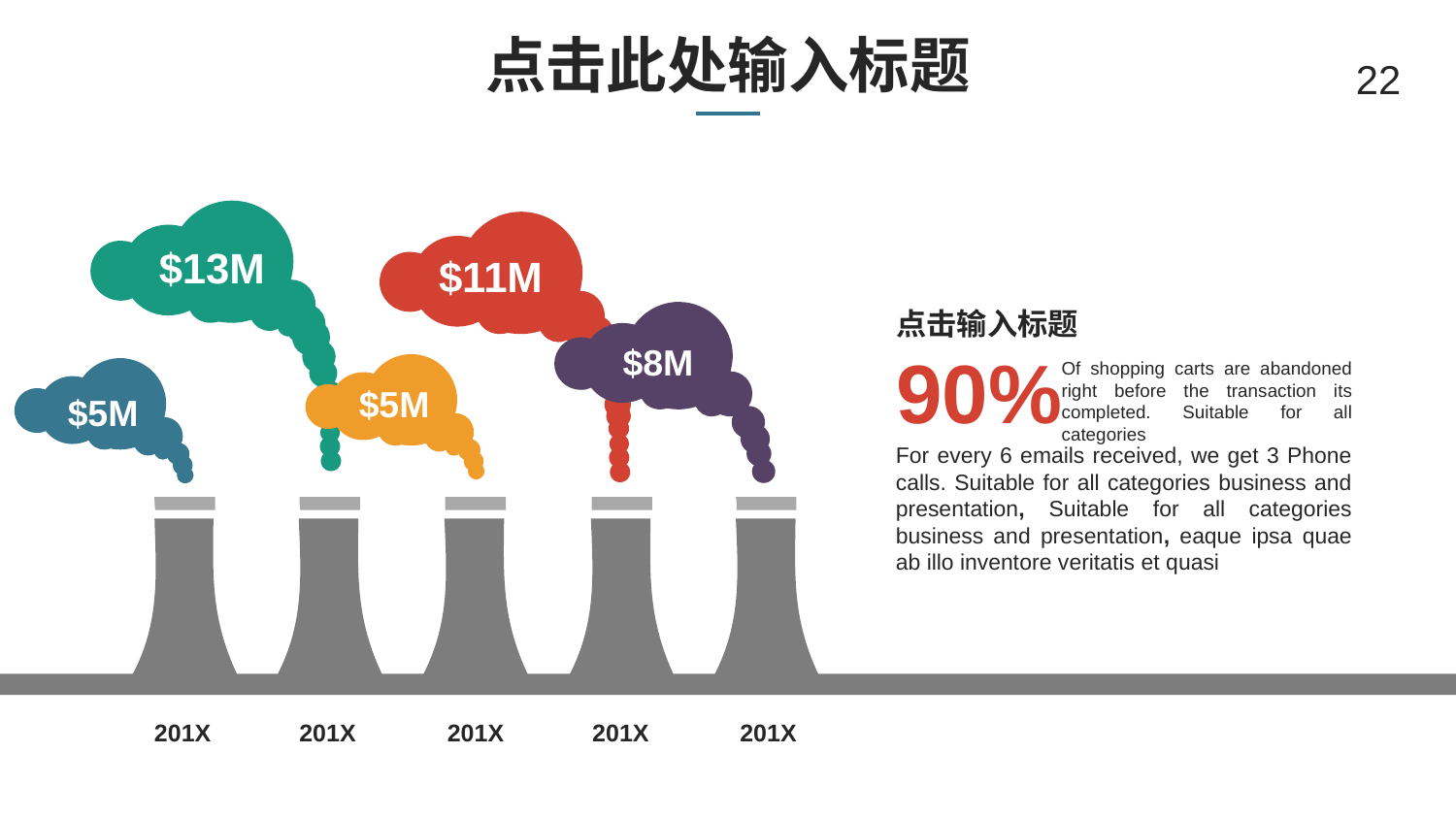

# 点击此处输入标题
22

$13M
$11M
点击输入标题

$8M
90%
Of shopping carts are abandoned right before the transaction its completed. Suitable for all categories

$5M
$5M
For every 6 emails received, we get 3 Phone calls. Suitable for all categories business and presentation, Suitable for all categories business and presentation, eaque ipsa quae ab illo inventore veritatis et quasi

201X
201X
201X
201X
201X